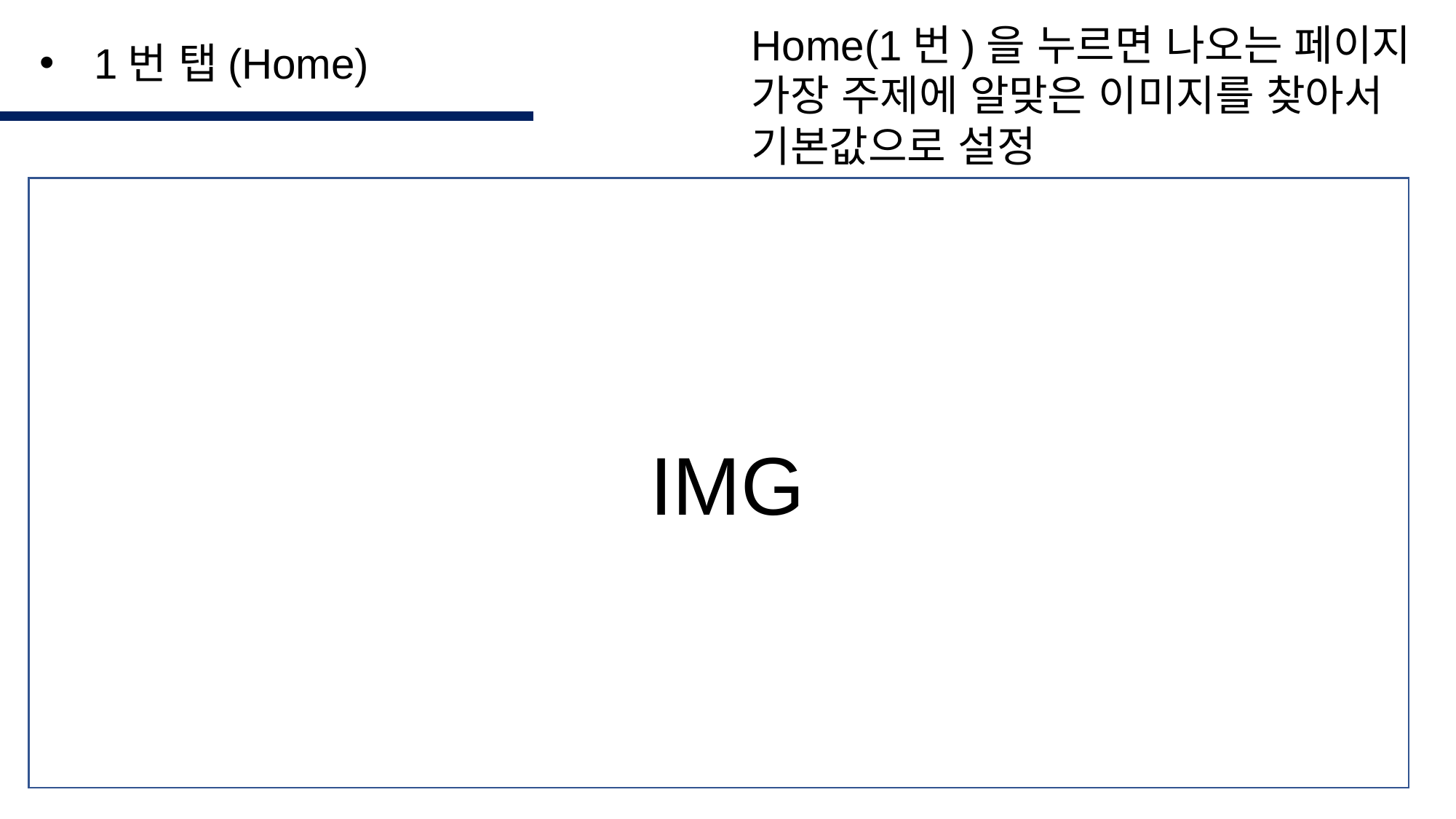

Home(1번)을 누르면 나오는 페이지
가장 주제에 알맞은 이미지를 찾아서
기본값으로 설정
1번 탭(Home)

IMG